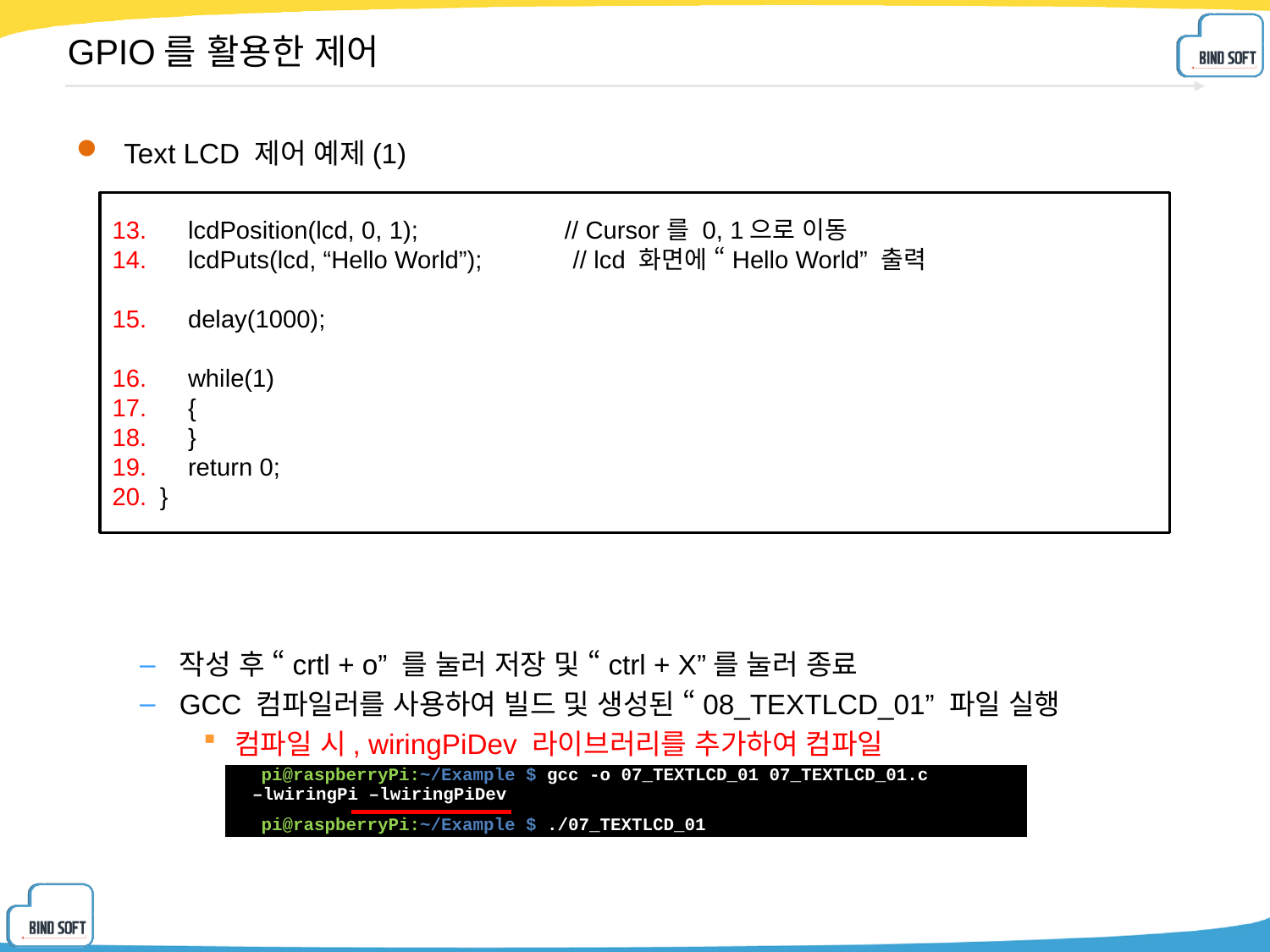

# GPIO를 활용한 제어
Text LCD 제어 예제(1)

작성 후 “crtl + o” 를 눌러 저장 및 “ctrl + X”를 눌러 종료
GCC 컴파일러를 사용하여 빌드 및 생성된 “08_TEXTLCD_01” 파일 실행
컴파일 시, wiringPiDev 라이브러리를 추가하여 컴파일

    lcdPosition(lcd, 0, 1);                     // Cursor를 0, 1으로 이동
    lcdPuts(lcd, “Hello World”);             // lcd 화면에 “Hello World” 출력

    delay(1000);

    while(1)
    {
    }
    return 0;
}
| pi@raspberryPi:~/Example $ gcc -o 07\_TEXTLCD\_01 07\_TEXTLCD\_01.c –lwiringPi –lwiringPiDev pi@raspberryPi:~/Example $ ./07\_TEXTLCD\_01 |
| --- |